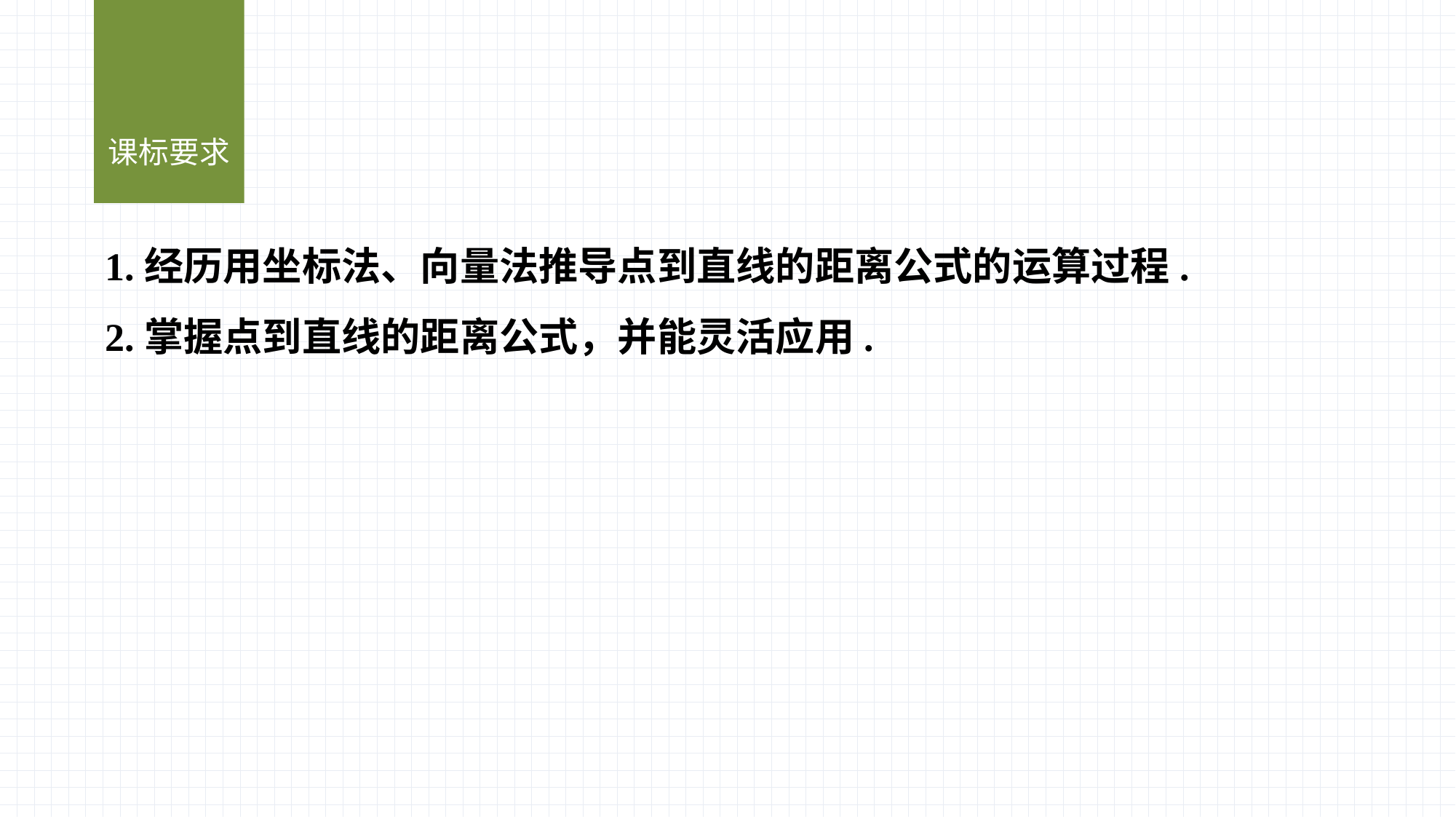

课标要求
1.经历用坐标法、向量法推导点到直线的距离公式的运算过程.
2.掌握点到直线的距离公式，并能灵活应用.